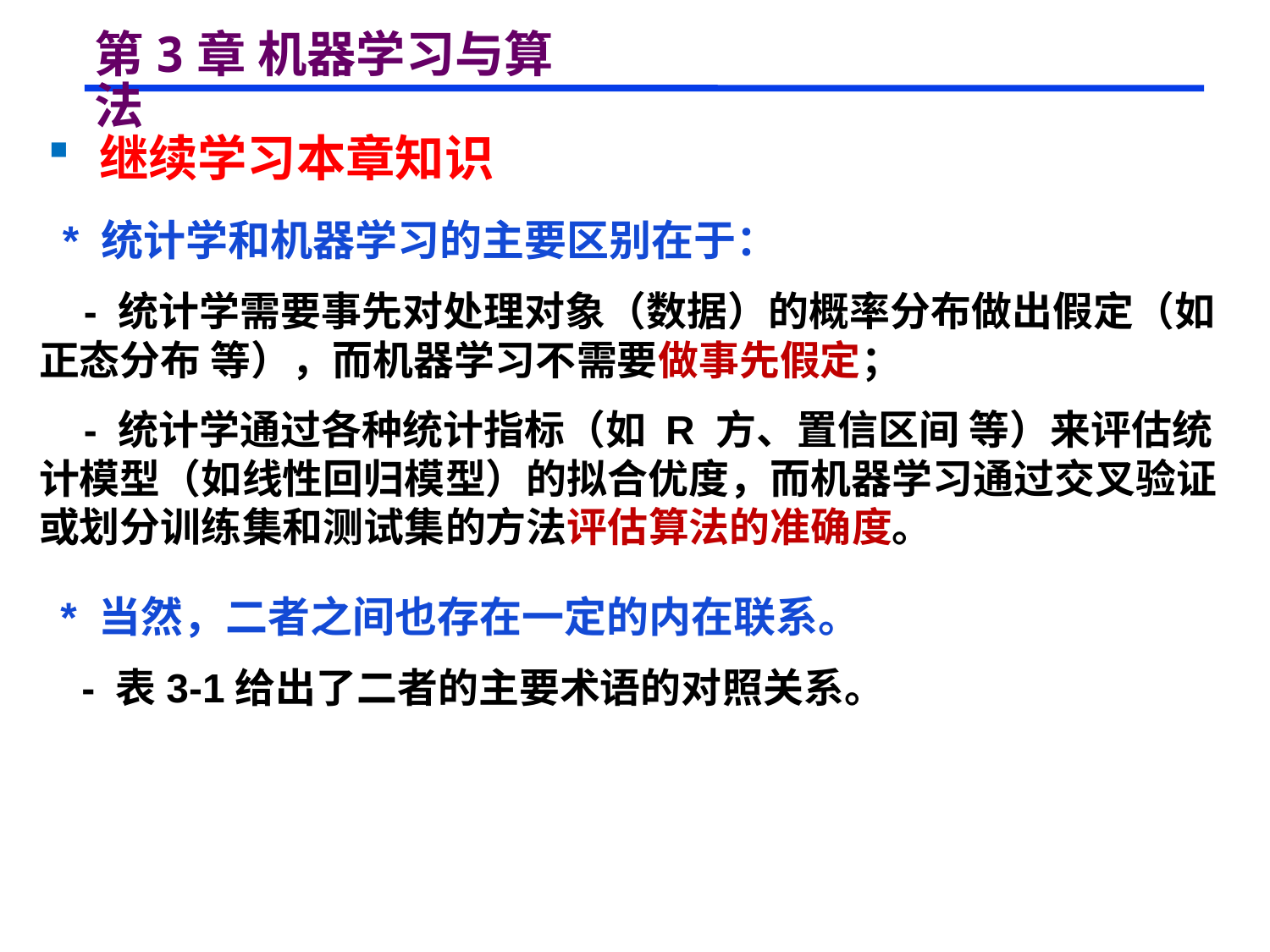

# 第3章 机器学习与算法
 继续学习本章知识
  * 统计学和机器学习的主要区别在于：
    - 统计学需要事先对处理对象（数据）的概率分布做出假定（如正态分布 等），而机器学习不需要做事先假定；
    - 统计学通过各种统计指标（如 R 方、置信区间 等）来评估统计模型（如线性回归模型）的拟合优度，而机器学习通过交叉验证或划分训练集和测试集的方法评估算法的准确度。
  * 当然，二者之间也存在一定的内在联系。
    - 表3-1给出了二者的主要术语的对照关系。